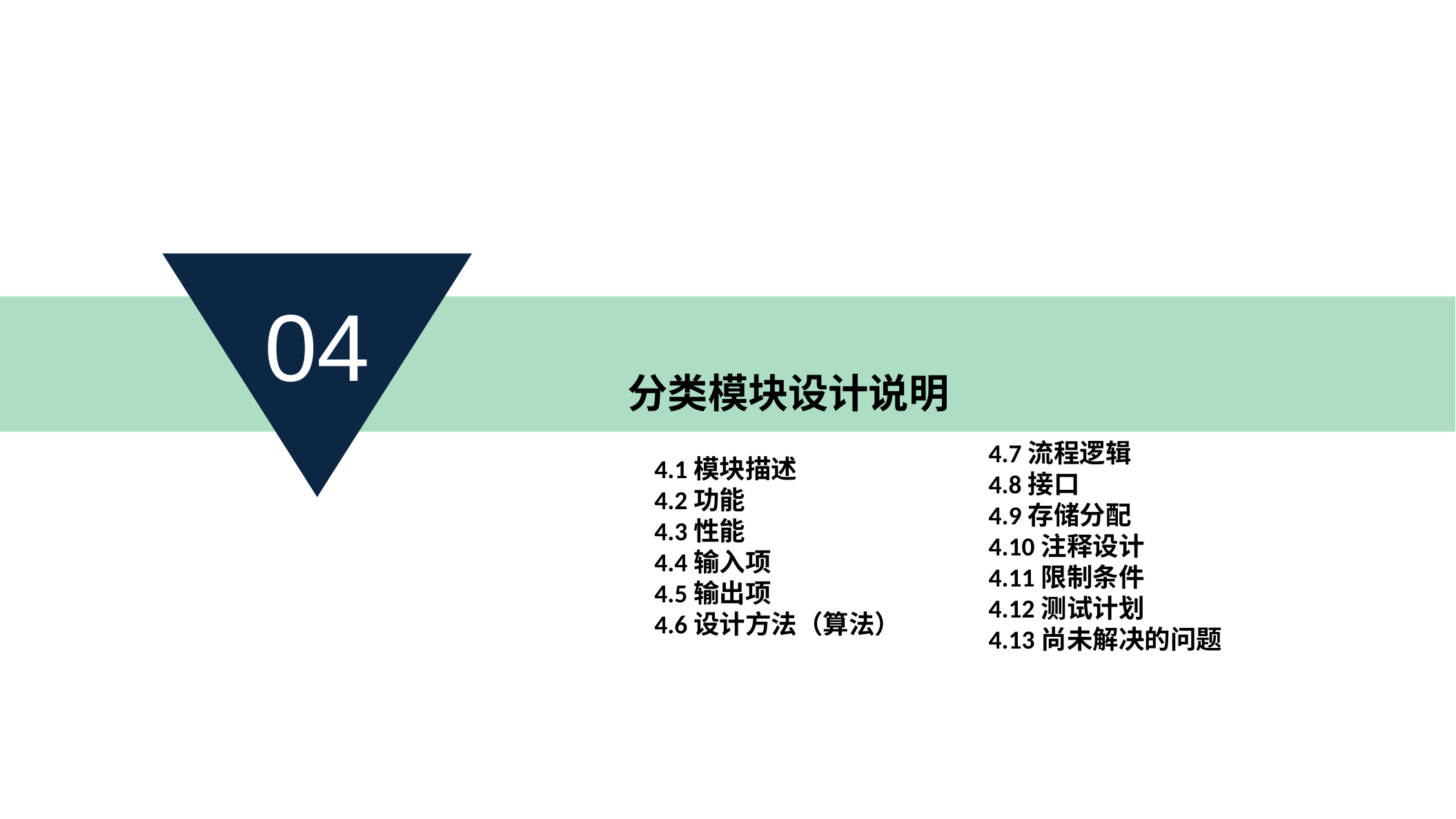

04
分类模块设计说明

4.7流程逻辑
4.8接口
4.9存储分配
4.10注释设计
4.11限制条件
4.12测试计划
4.13尚未解决的问题

4.1模块描述
4.2功能
4.3性能
4.4输入项
4.5输出项
4.6设计方法（算法）